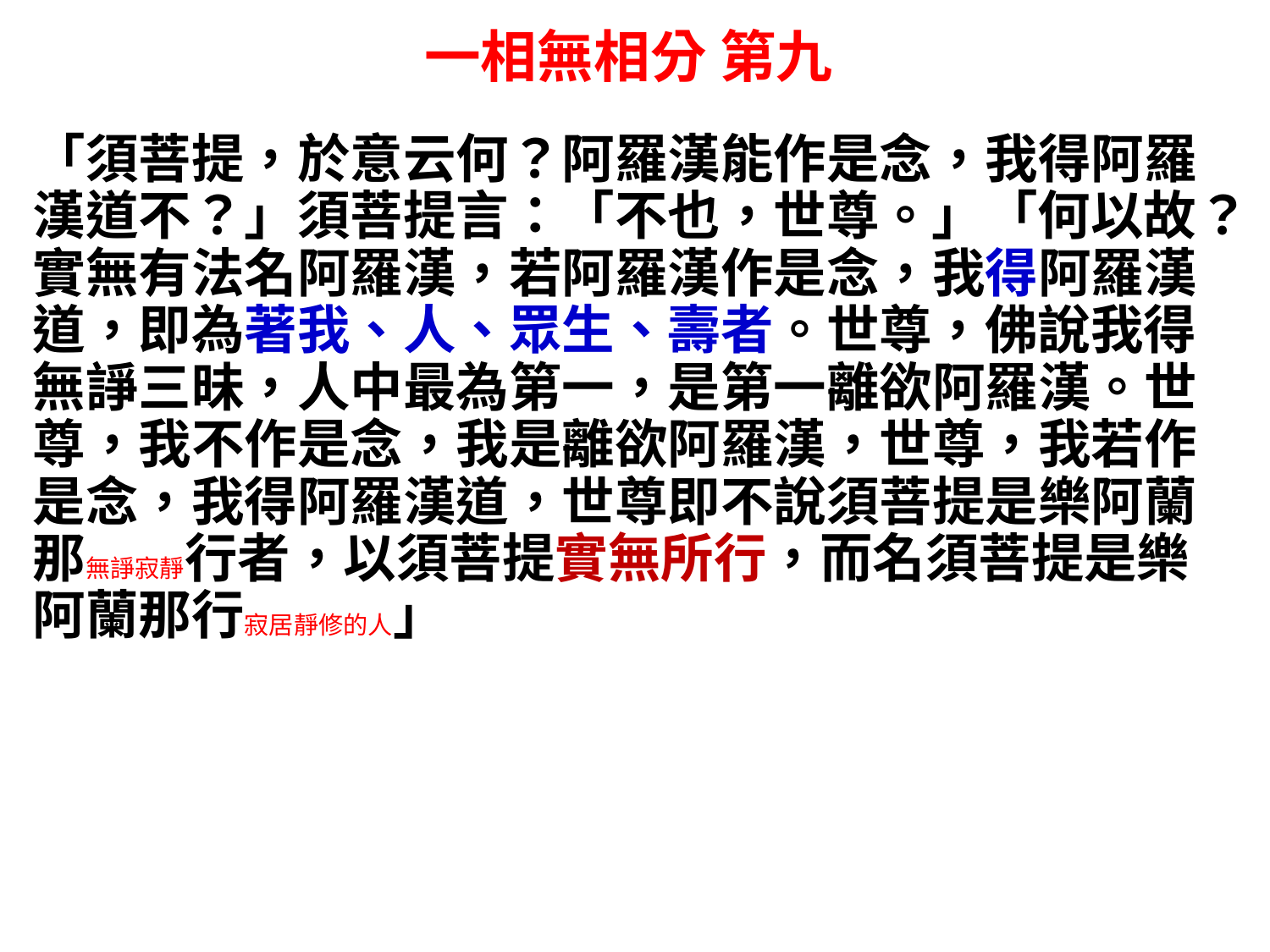

# 一相無相分 第九
「須菩提，於意云何？阿羅漢能作是念，我得阿羅漢道不？」須菩提言：「不也，世尊。」「何以故？實無有法名阿羅漢，若阿羅漢作是念，我得阿羅漢道，即為著我、人、眾生、壽者。世尊，佛說我得無諍三昧，人中最為第一，是第一離欲阿羅漢。世尊，我不作是念，我是離欲阿羅漢，世尊，我若作是念，我得阿羅漢道，世尊即不說須菩提是樂阿蘭那無諍寂靜行者，以須菩提實無所行，而名須菩提是樂阿蘭那行寂居靜修的人」